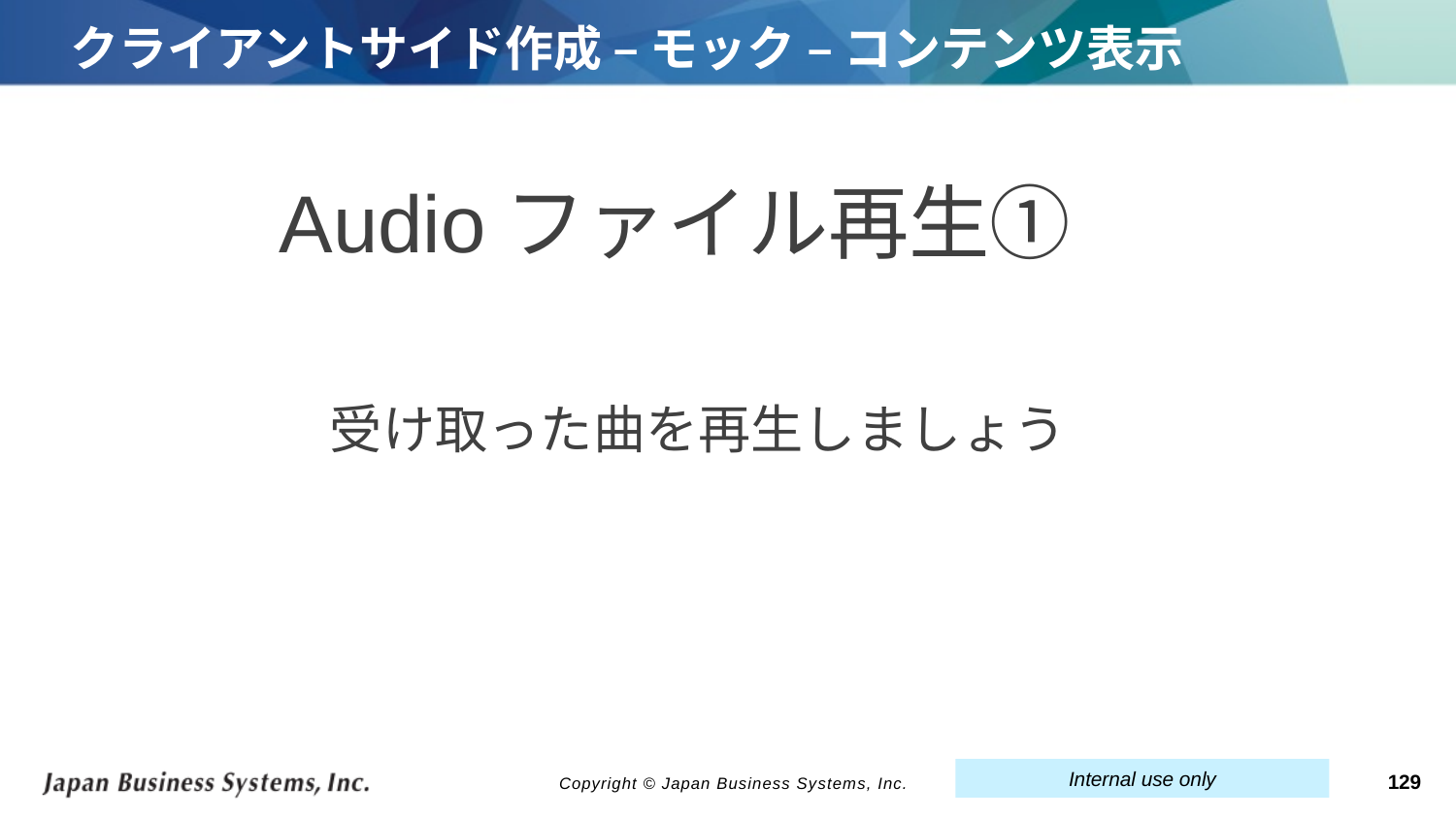

# クライアントサイド作成 – モック – コンテンツ表示
Audioファイル再生①

受け取った曲を再生しましょう